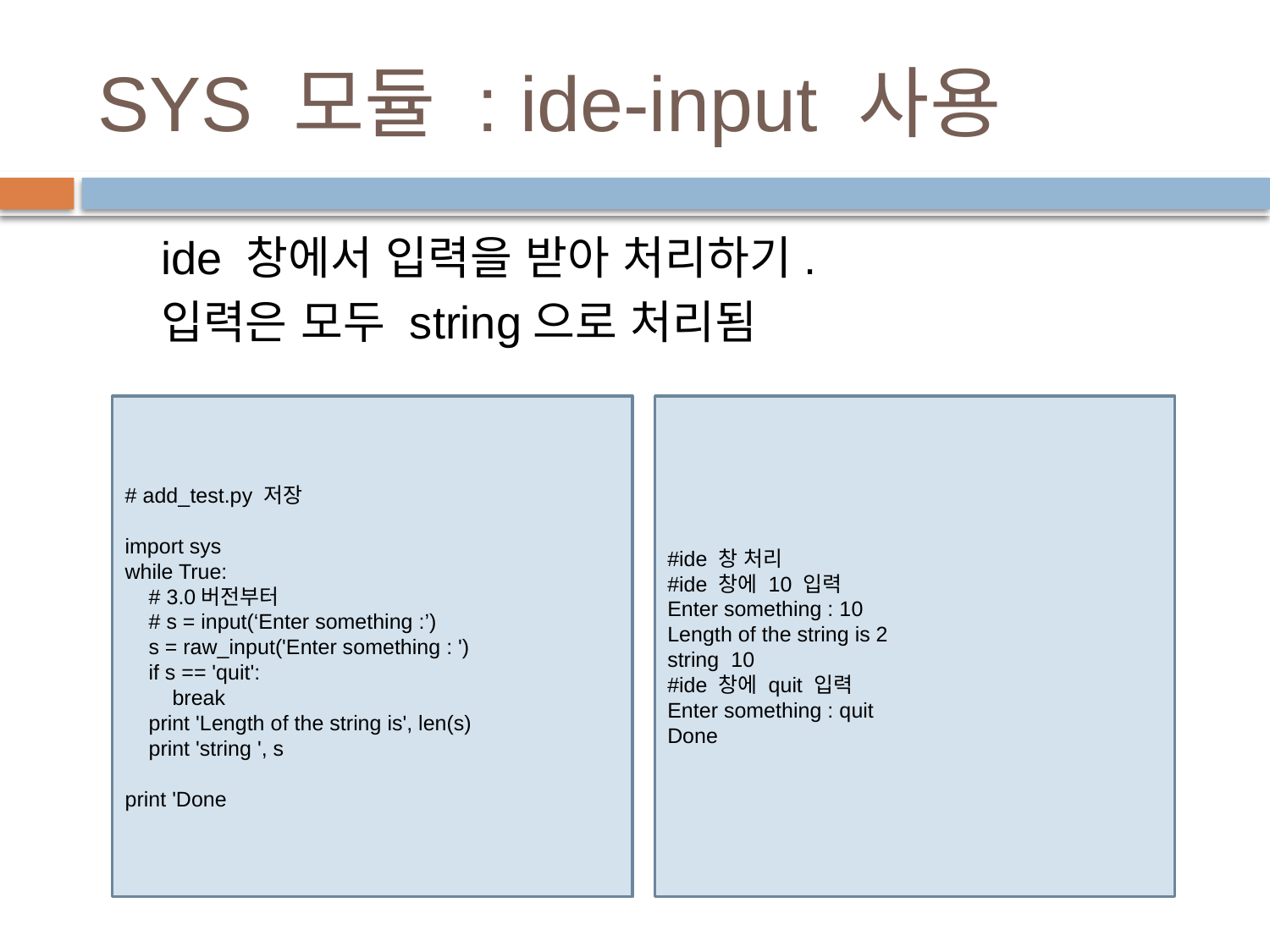

# SYS 모듈 : ide-input 사용
ide 창에서 입력을 받아 처리하기.
입력은 모두 string으로 처리됨
# add_test.py 저장

import sys
while True:
    # 3.0버전부터
    # s = input(‘Enter something :’)
    s = raw_input('Enter something : ')
    if s == 'quit':
        break
    print 'Length of the string is', len(s)
    print 'string ', s

print 'Done
#ide 창 처리
#ide 창에 10 입력
Enter something : 10
Length of the string is 2
string  10
#ide 창에 quit 입력
Enter something : quit
Done